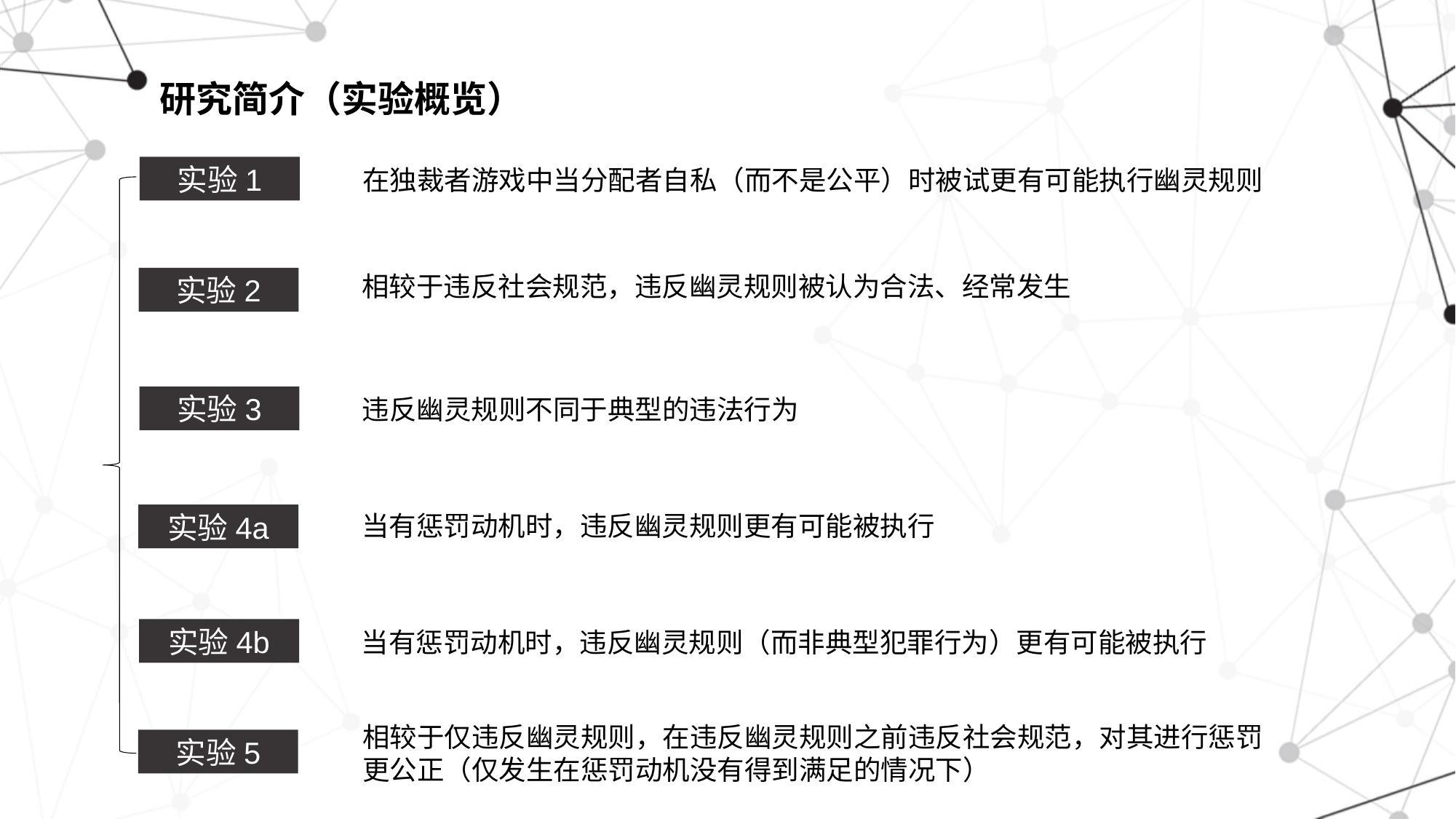

# 研究简介（实验概览）
实验1

实验2
实验3
实验4a
实验4b
实验5
在独裁者游戏中当分配者自私（而不是公平）时被试更有可能执行幽灵规则
相较于违反社会规范，违反幽灵规则被认为合法、经常发生
违反幽灵规则不同于典型的违法行为
当有惩罚动机时，违反幽灵规则更有可能被执行
当有惩罚动机时，违反幽灵规则（而非典型犯罪行为）更有可能被执行
相较于仅违反幽灵规则，在违反幽灵规则之前违反社会规范，对其进行惩罚更公正（仅发生在惩罚动机没有得到满足的情况下）